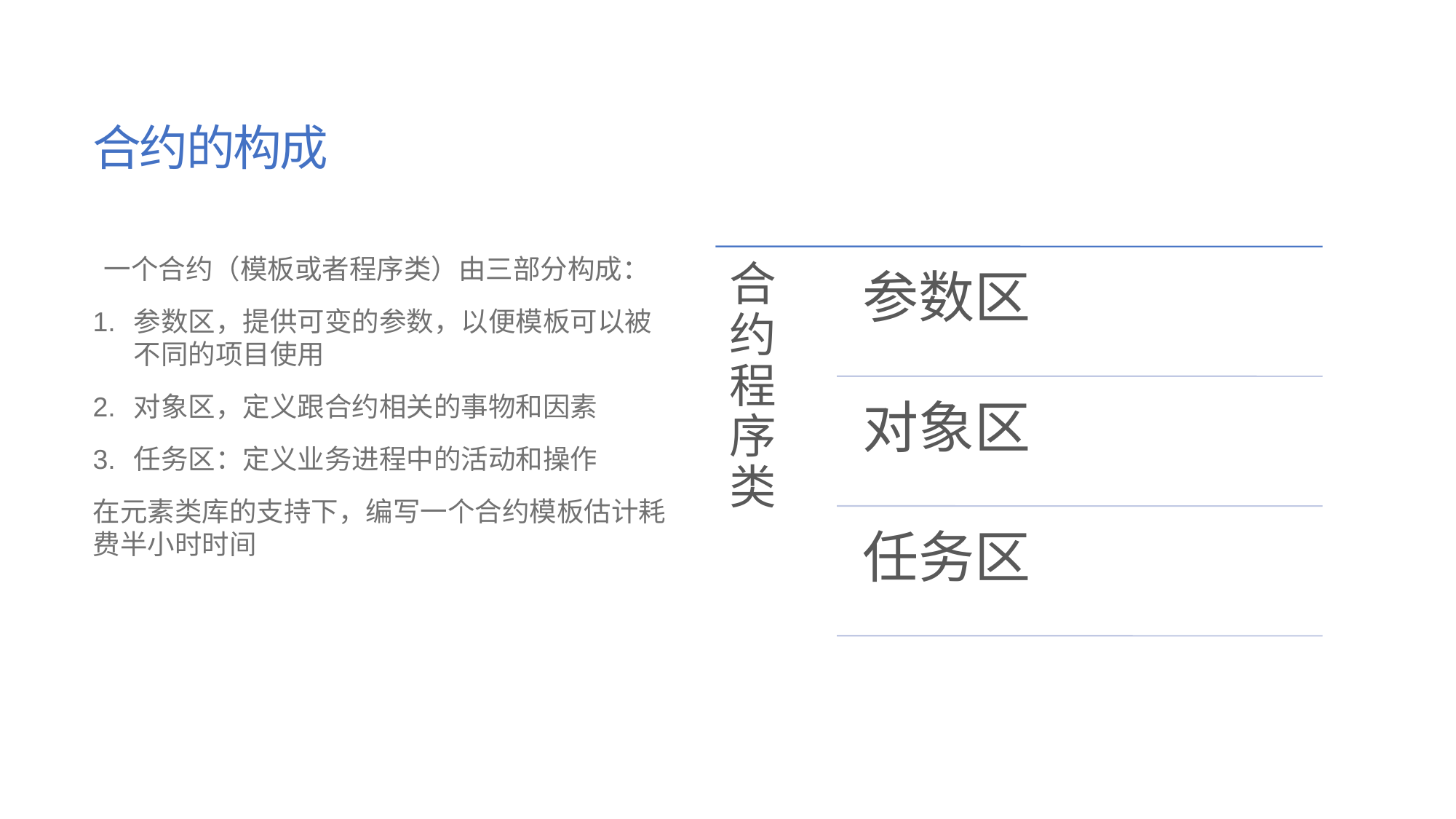

# 合约的构成
一个合约（模板或者程序类）由三部分构成：
参数区，提供可变的参数，以便模板可以被不同的项目使用
对象区，定义跟合约相关的事物和因素
任务区：定义业务进程中的活动和操作
在元素类库的支持下，编写一个合约模板估计耗费半小时时间
合约程序类
参数区
对象区
任务区